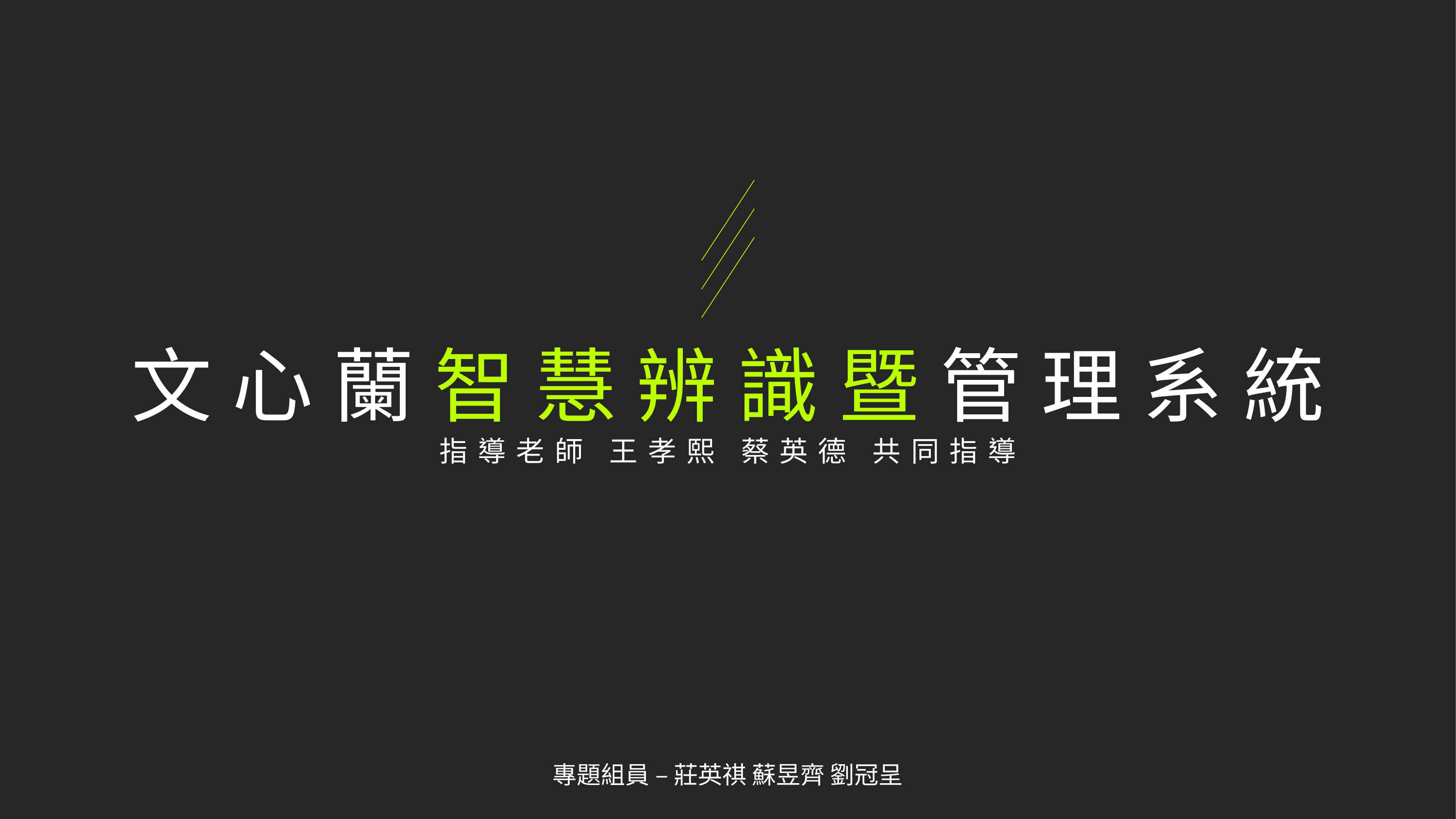

# 文心蘭智慧辨識暨管理系統
指導老師 王孝熙 蔡英德 共同指導
專題組員 – 莊英祺 蘇昱齊 劉冠呈